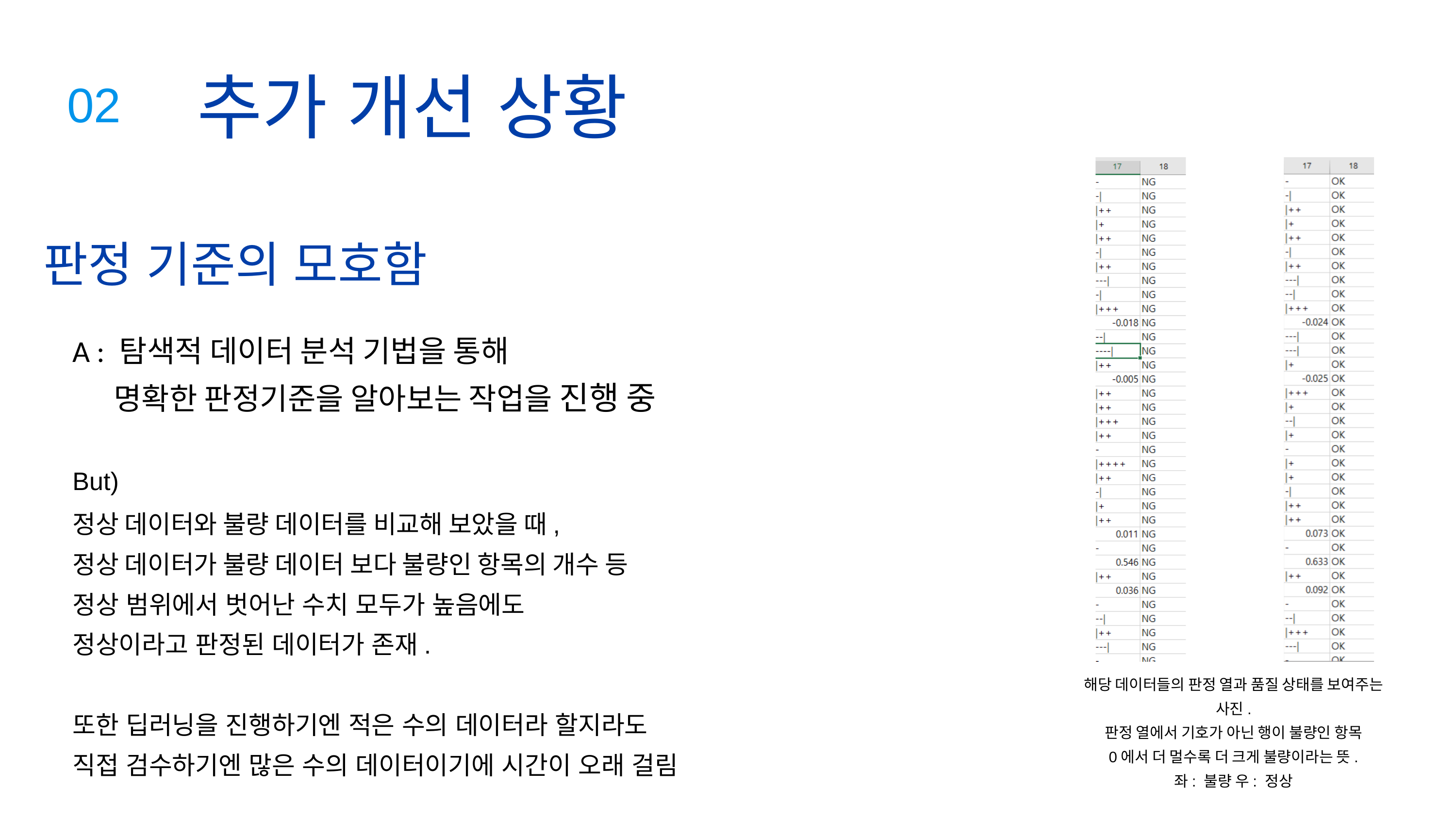

추가 개선 상황
02

판정 기준의 모호함
A : 탐색적 데이터 분석 기법을 통해
     명확한 판정기준을 알아보는 작업을 진행 중
But)
정상 데이터와 불량 데이터를 비교해 보았을 때,
정상 데이터가 불량 데이터 보다 불량인 항목의 개수 등
정상 범위에서 벗어난 수치 모두가 높음에도
정상이라고 판정된 데이터가 존재.

또한 딥러닝을 진행하기엔 적은 수의 데이터라 할지라도
직접 검수하기엔 많은 수의 데이터이기에 시간이 오래 걸림

해당 데이터들의 판정 열과 품질 상태를 보여주는 사진.
판정 열에서 기호가 아닌 행이 불량인 항목
0에서 더 멀수록 더 크게 불량이라는 뜻.
좌: 불량 우: 정상